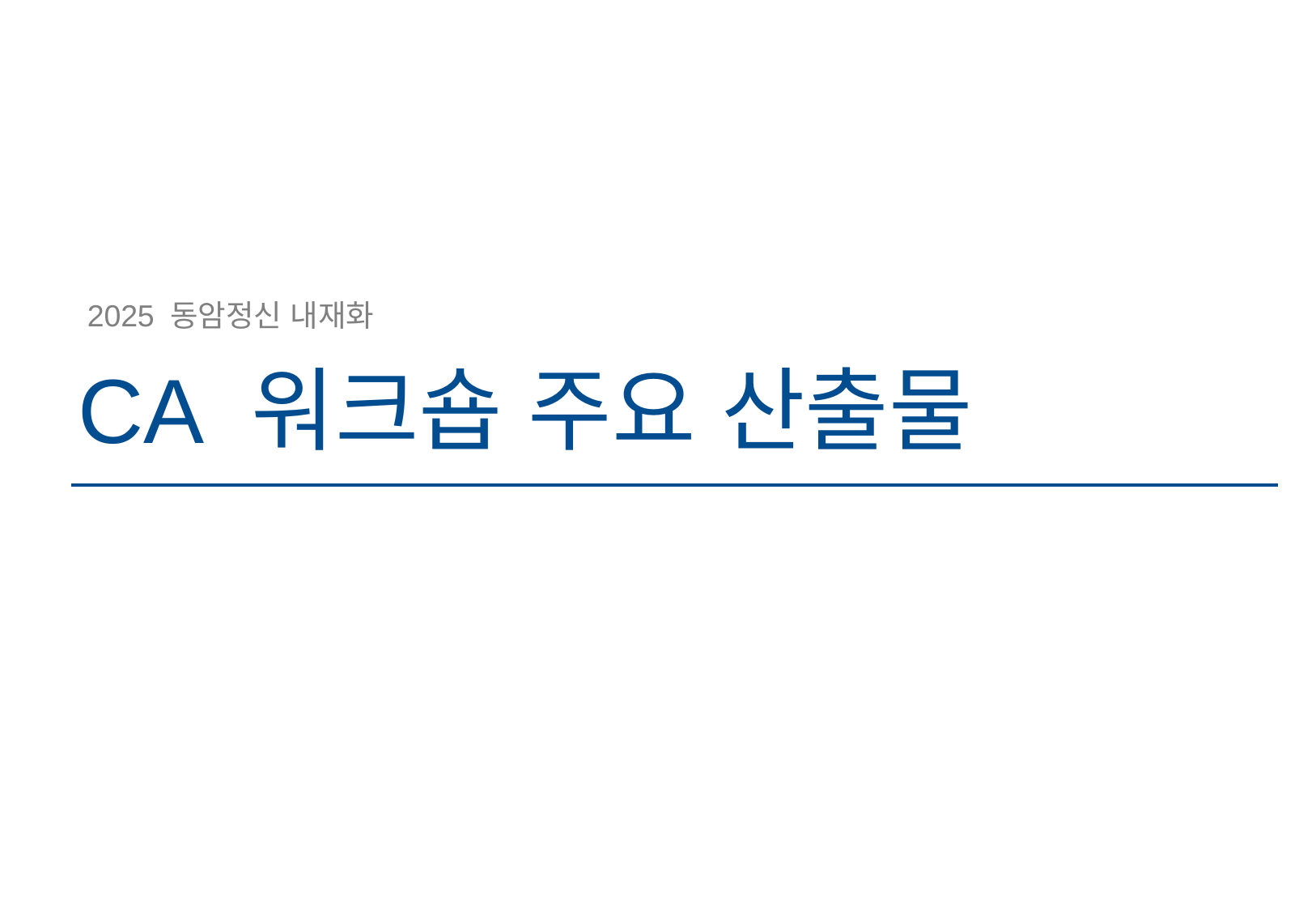

2025 동암정신 내재화
CA 워크숍 주요 산출물
엑스퍼트컨설팅